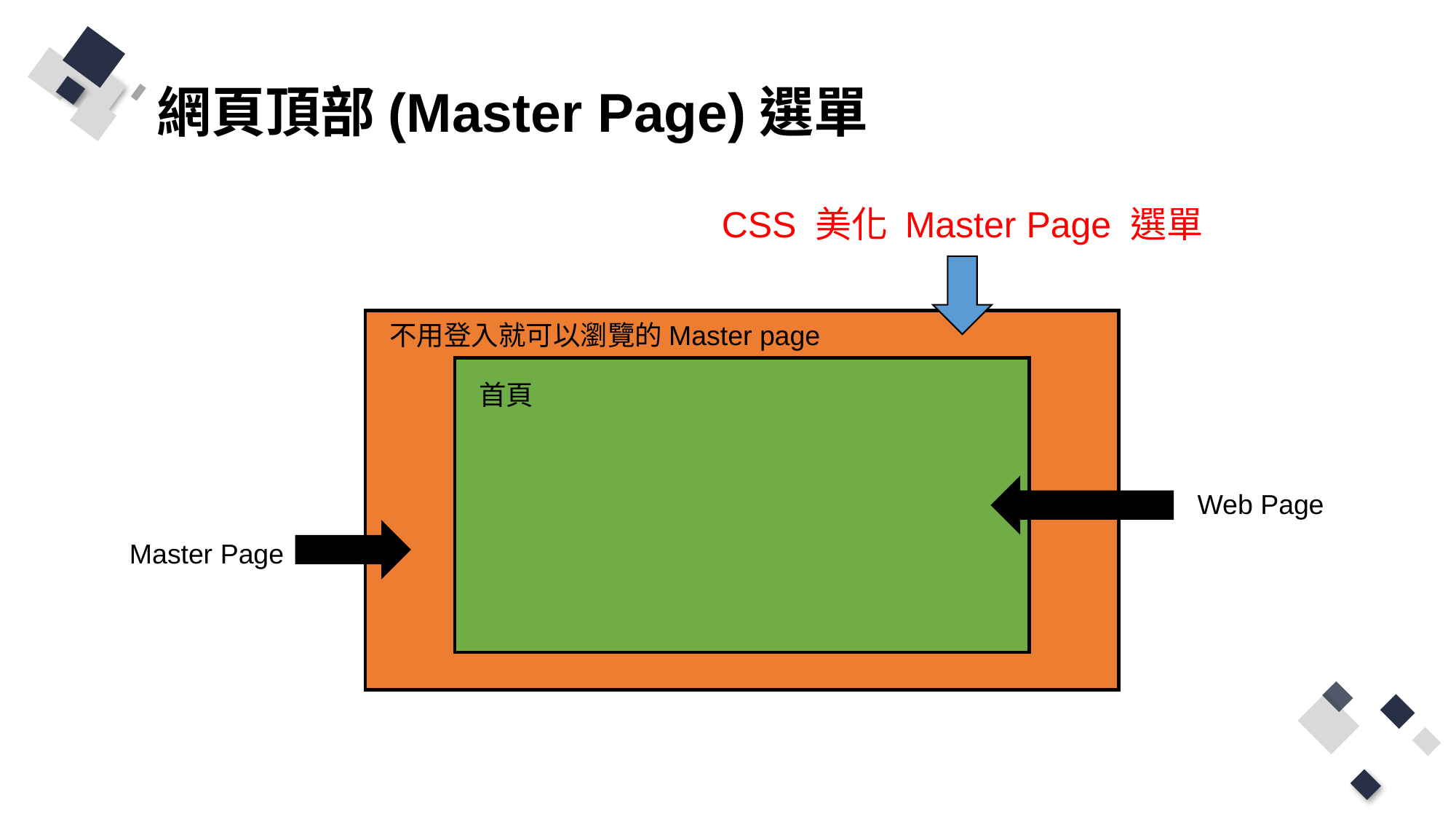

# 網頁頂部(Master Page)選單
CSS 美化 Master Page 選單

不用登入就可以瀏覽的Master page

首頁

Web Page

Master Page